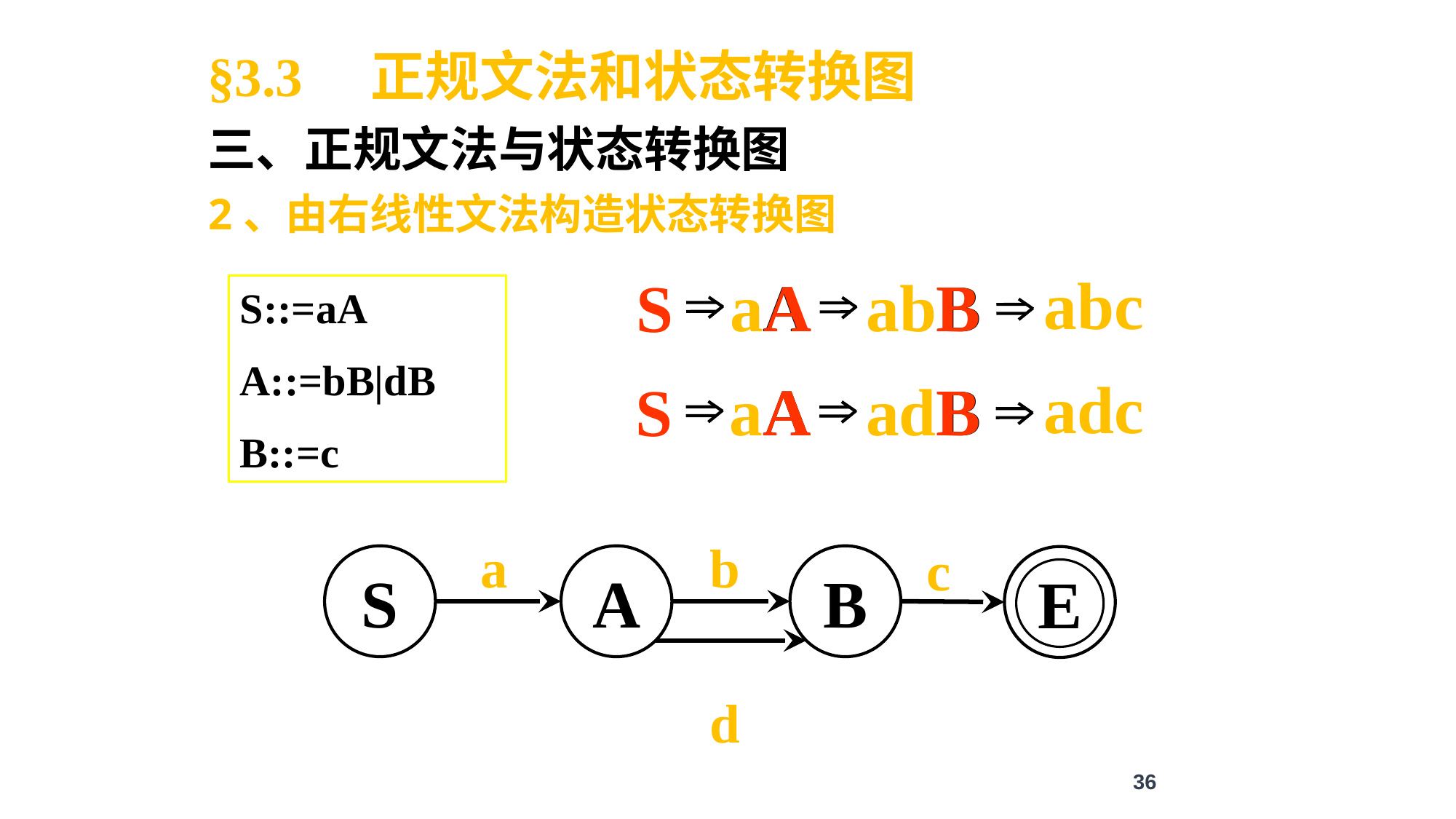

§3.3    正规文法和状态转换图
三、正规文法与状态转换图
2、由右线性文法构造状态转换图

abc
B
aA
A
abB
S
S::=aA
A::=bB|dB
B::=c

adc
B
aA
A
adB
S

a
b
c
S
A
B
E

d
36